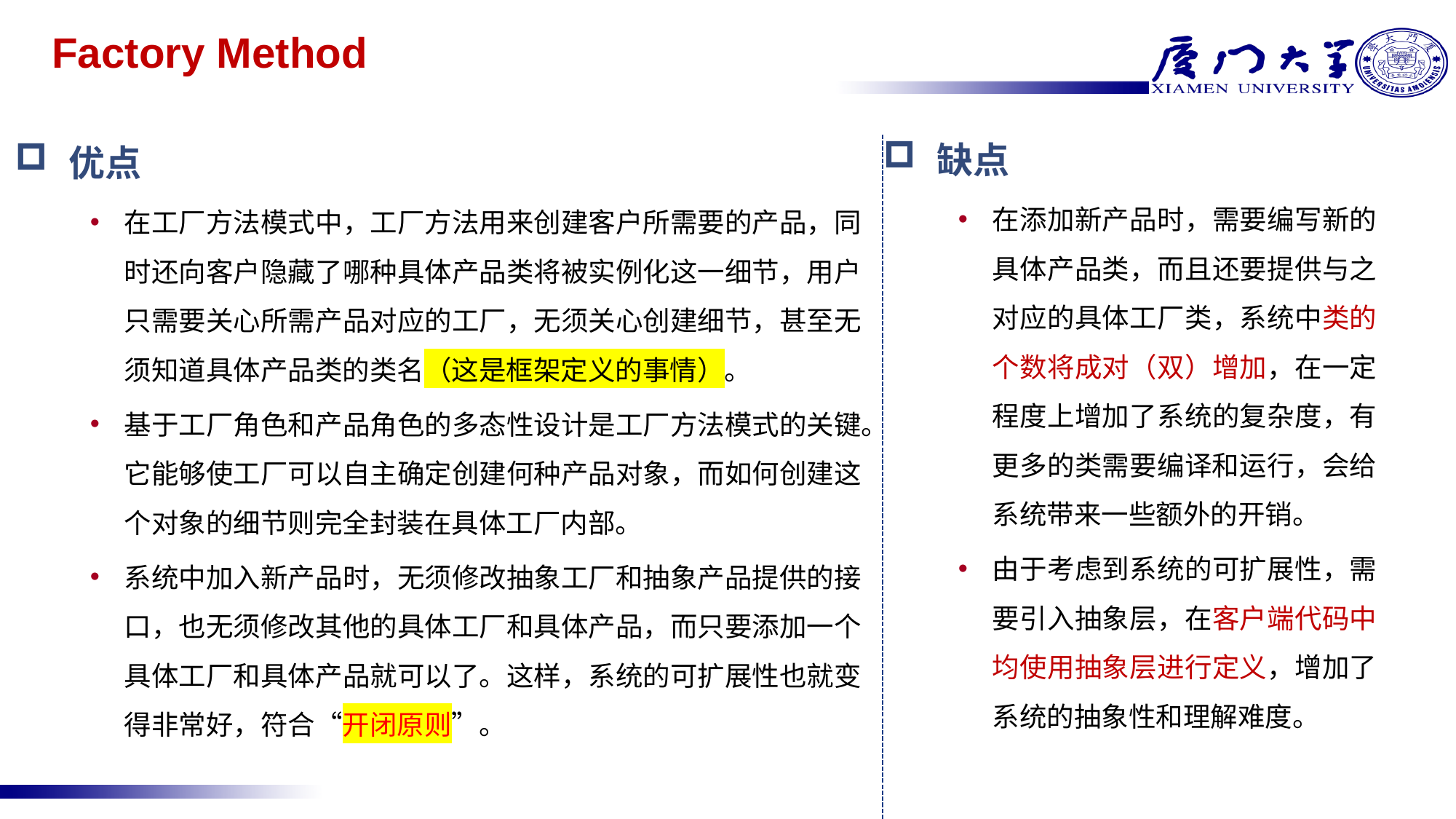

# Factory Method
缺点
在添加新产品时，需要编写新的具体产品类，而且还要提供与之对应的具体工厂类，系统中类的个数将成对（双）增加，在一定程度上增加了系统的复杂度，有更多的类需要编译和运行，会给系统带来一些额外的开销。
由于考虑到系统的可扩展性，需要引入抽象层，在客户端代码中均使用抽象层进行定义，增加了系统的抽象性和理解难度。
优点
在工厂方法模式中，工厂方法用来创建客户所需要的产品，同时还向客户隐藏了哪种具体产品类将被实例化这一细节，用户只需要关心所需产品对应的工厂，无须关心创建细节，甚至无须知道具体产品类的类名（这是框架定义的事情）。
基于工厂角色和产品角色的多态性设计是工厂方法模式的关键。它能够使工厂可以自主确定创建何种产品对象，而如何创建这个对象的细节则完全封装在具体工厂内部。
系统中加入新产品时，无须修改抽象工厂和抽象产品提供的接口，也无须修改其他的具体工厂和具体产品，而只要添加一个具体工厂和具体产品就可以了。这样，系统的可扩展性也就变得非常好，符合“开闭原则”。